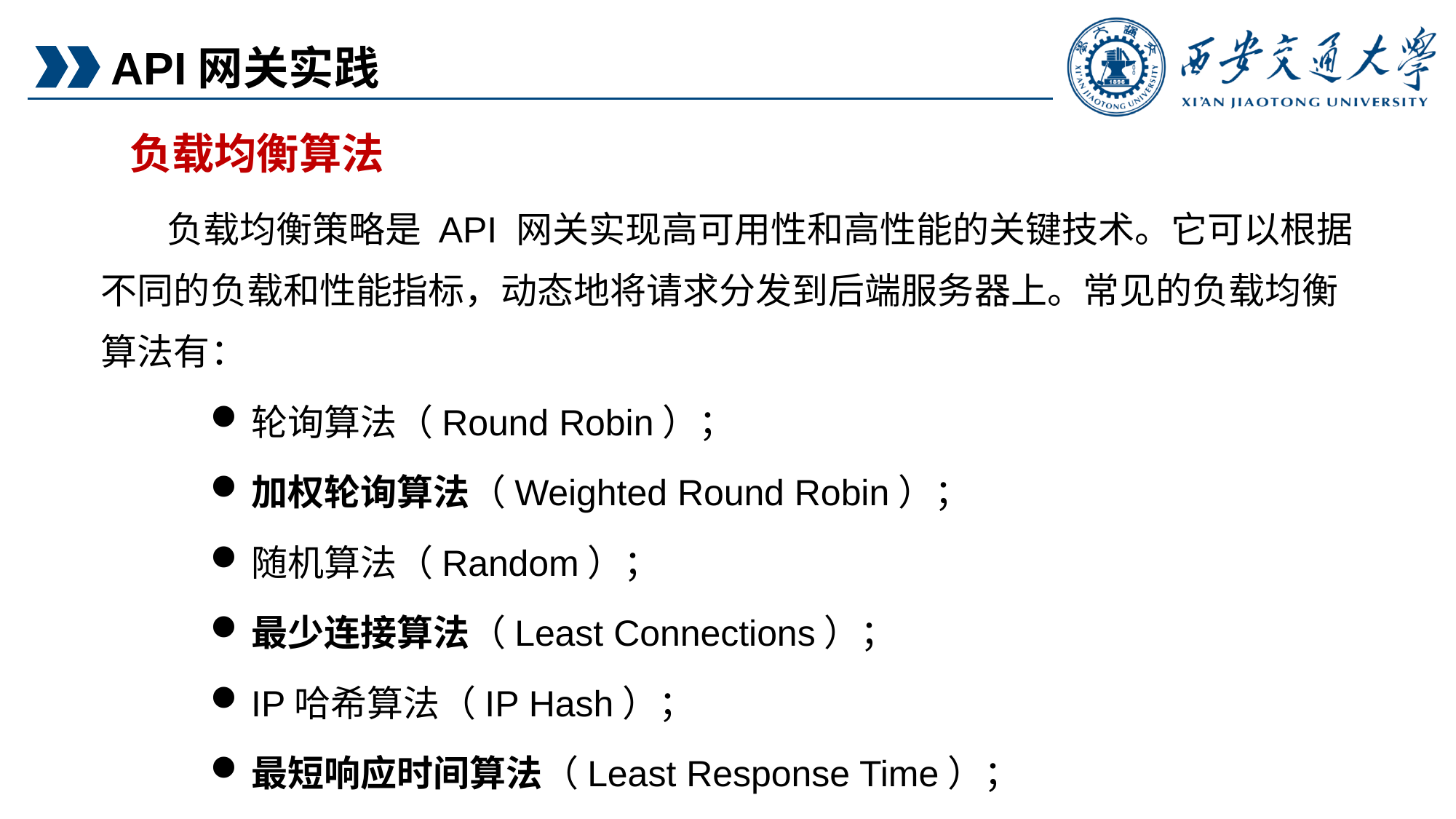

API网关实践

负载均衡算法
       负载均衡策略是 API 网关实现高可用性和高性能的关键技术。它可以根据不同的负载和性能指标，动态地将请求分发到后端服务器上。常见的负载均衡算法有：
轮询算法（Round Robin）；
加权轮询算法（Weighted Round Robin）；
随机算法（Random）；
最少连接算法（Least Connections）；
IP哈希算法（IP Hash）；
最短响应时间算法（Least Response Time）；